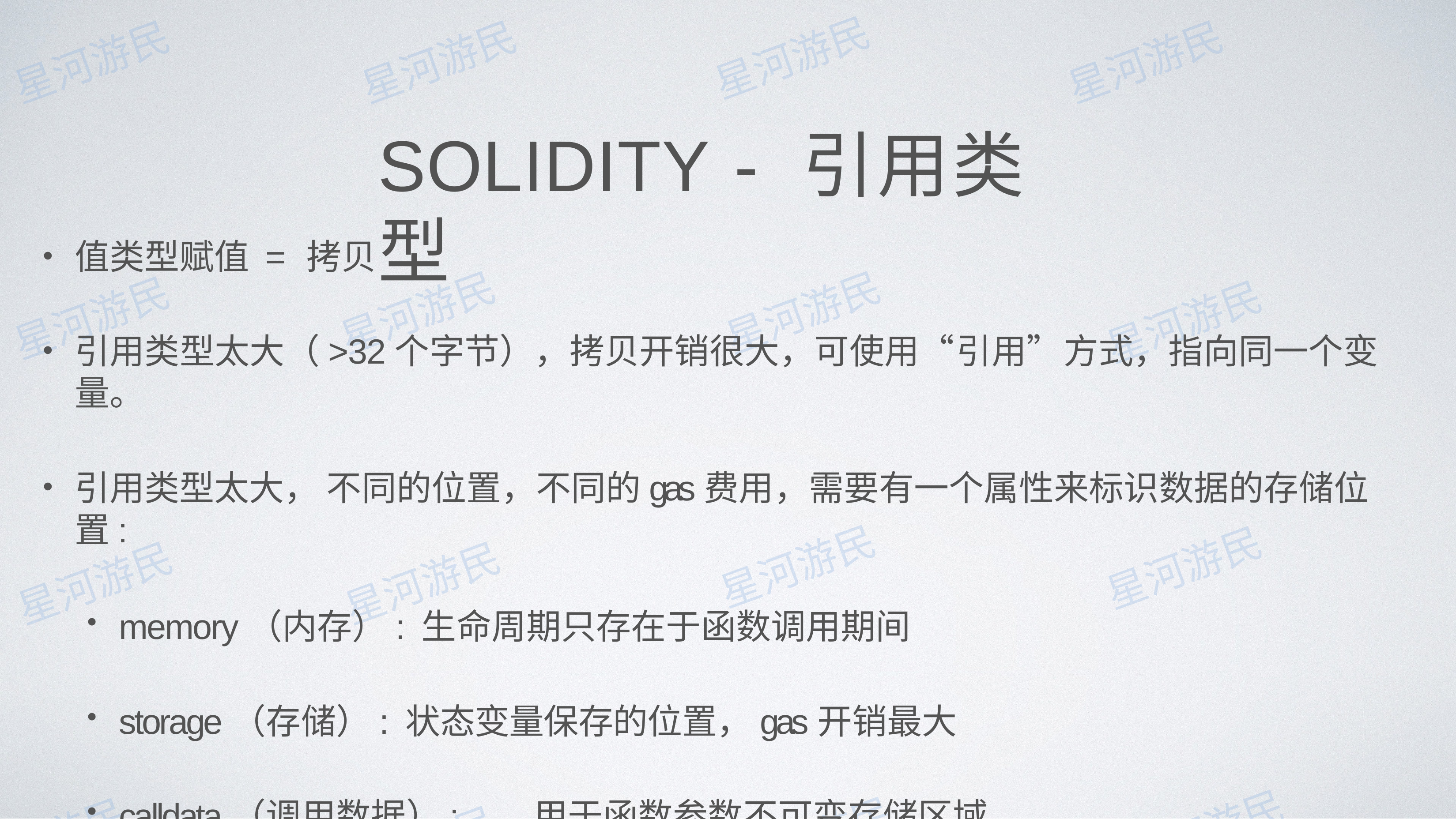

# SOLIDITY - 引⽤类型
值类型赋值 = 拷⻉
引⽤类型太⼤（>32个字节），拷⻉开销很⼤，可使⽤“引⽤”⽅式，指向同⼀个变量。
引⽤类型太⼤， 不同的位置，不同的gas费⽤，需要有⼀个属性来标识数据的存储位置:

memory（内存）: ⽣命周期只存在于函数调⽤期间
storage（存储）: 状态变量保存的位置，gas开销最⼤
calldata（调⽤数据）:	⽤于函数参数不可变存储区域